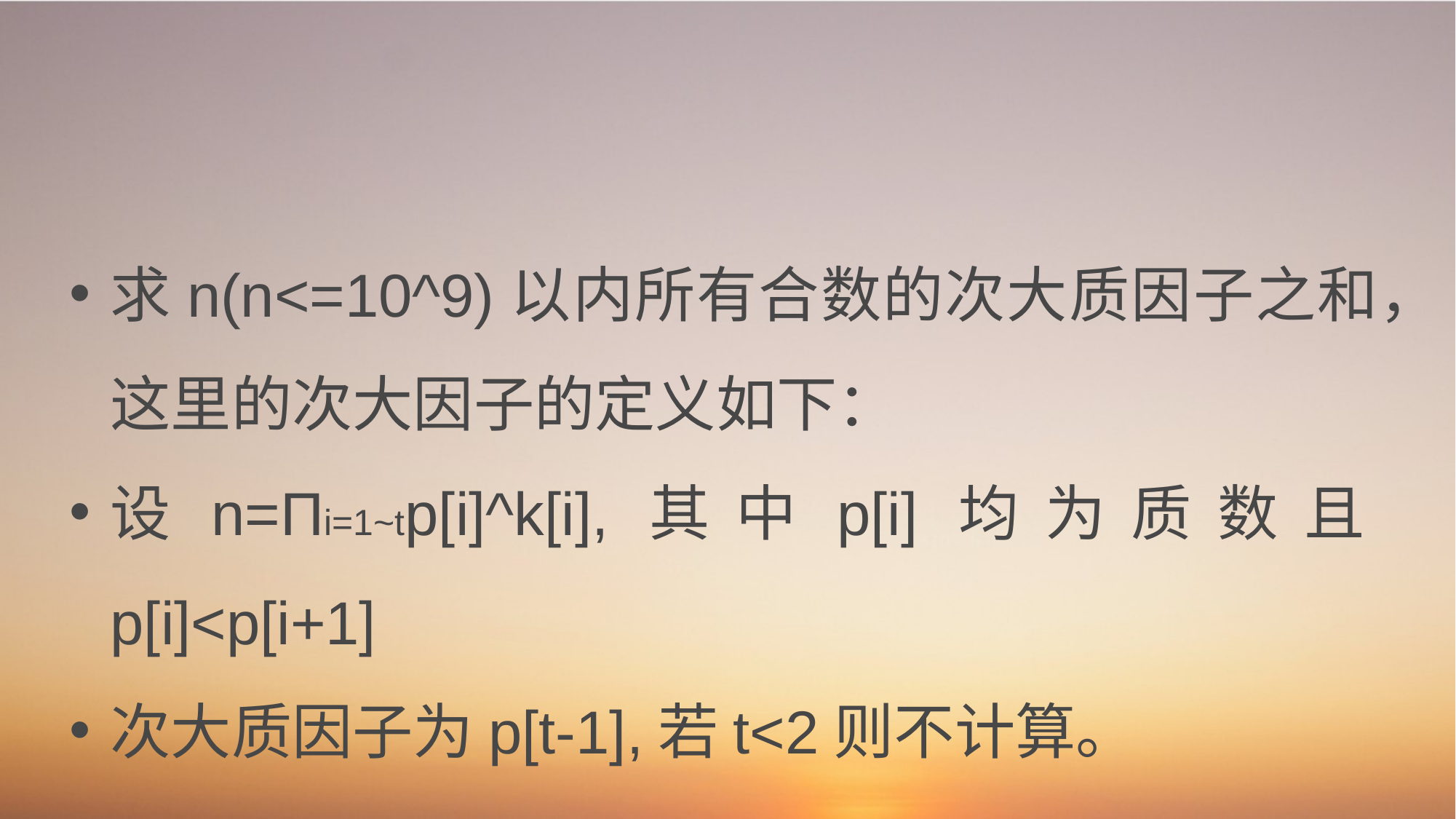

求n(n<=10^9)以内所有合数的次大质因子之和，这里的次大因子的定义如下：
设n=Πi=1~tp[i]^k[i],其中p[i]均为质数且p[i]<p[i+1]
次大质因子为p[t-1],若t<2则不计算。